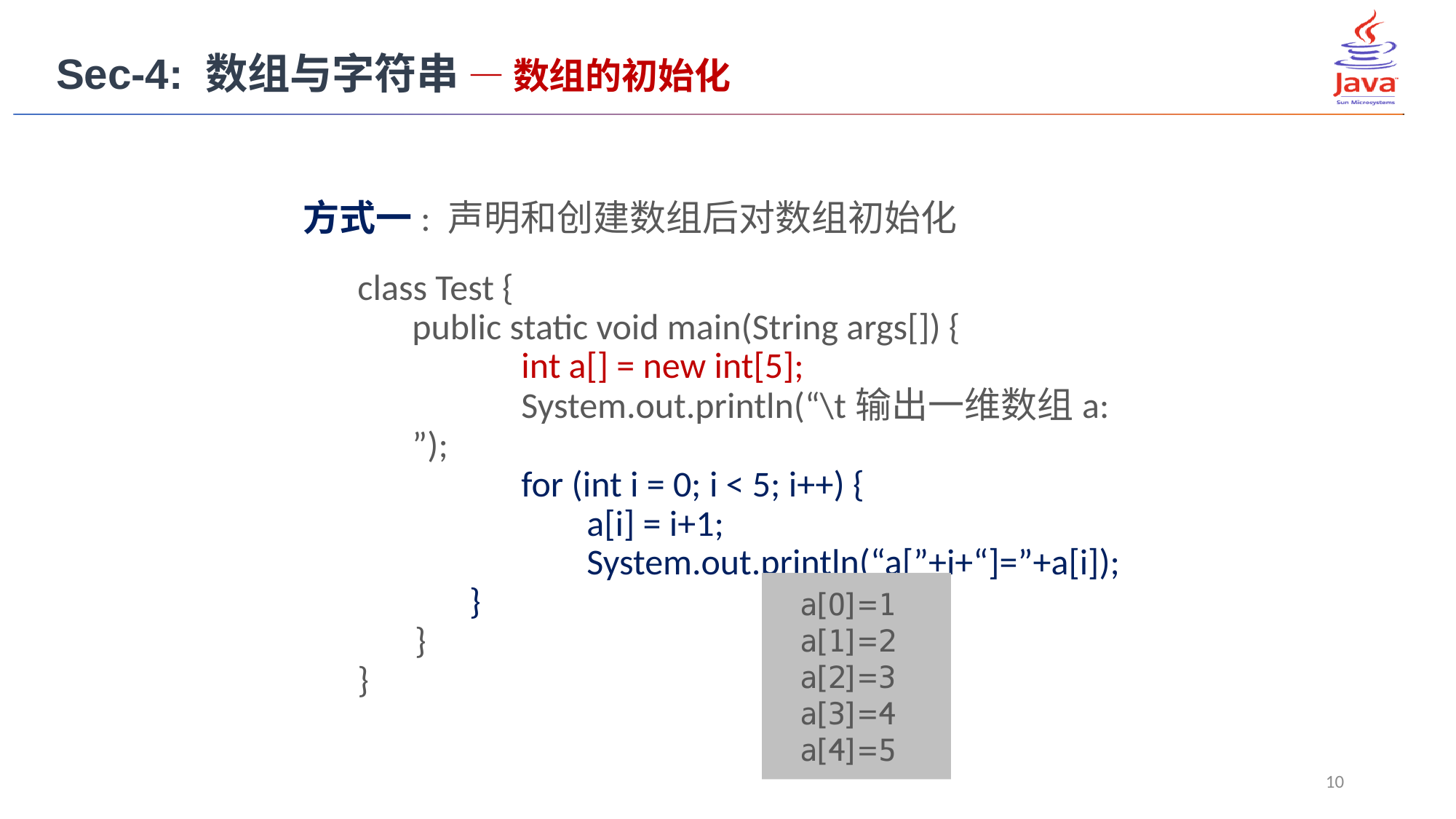

Sec-4: 数组与字符串 — 数组的初始化
方式一: 声明和创建数组后对数组初始化

class Test {
	public static void main(String args[]) {
		int a[] = new int[5];
		System.out.println(“\t输出一维数组a: ”);
		for (int i = 0; i < 5; i++) {
		        a[i] = i+1;
		        System.out.println(“a[”+i+“]=”+a[i]);
	       }
       }
}

   a[0]=1
   a[1]=2
   a[2]=3
   a[3]=4
   a[4]=5
10